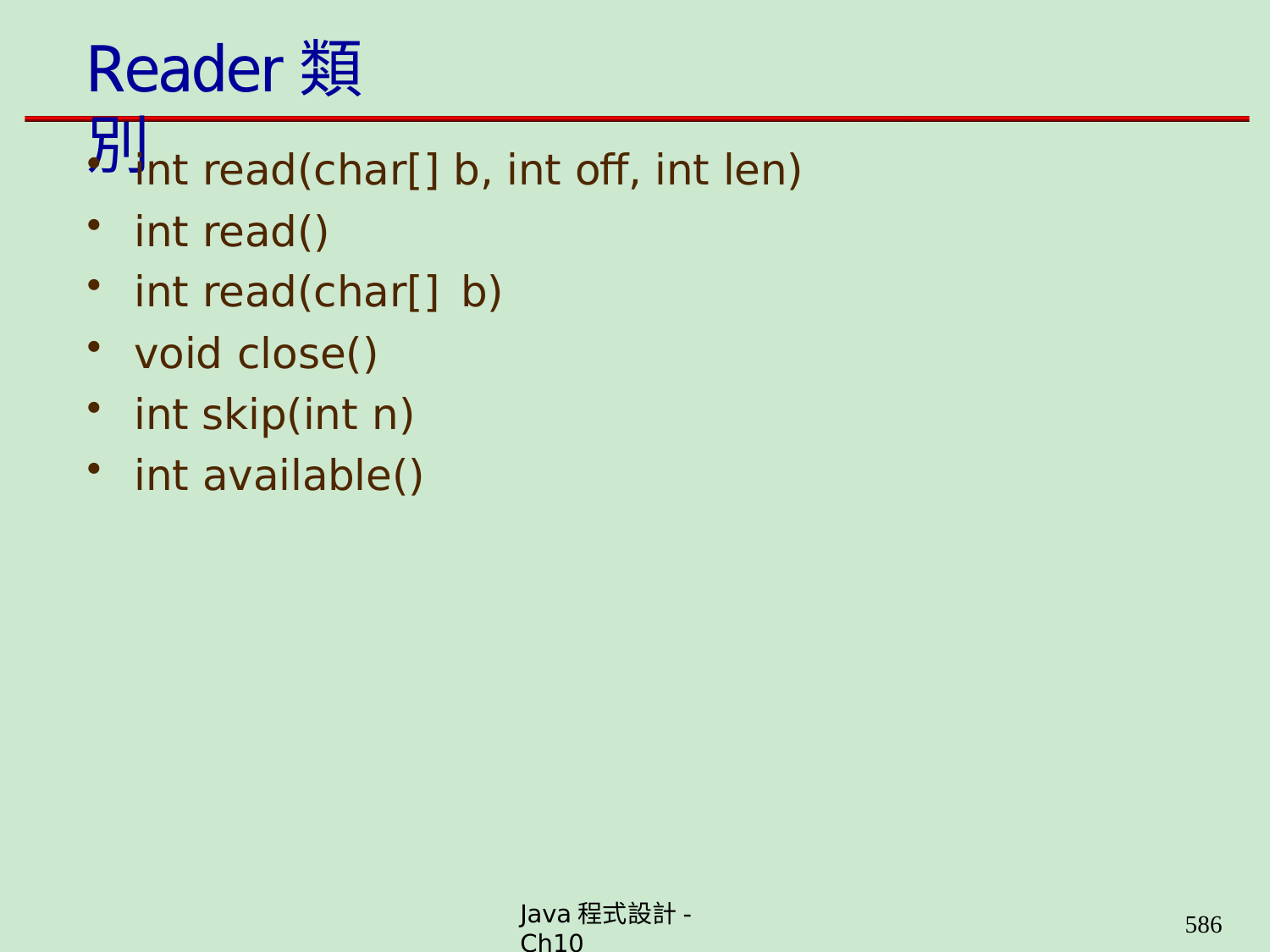

# Reader類別
int read(char[] b, int off, int len)
int read()
int read(char[] b)
void close()
int skip(int n)
int available()
Java程式設計-Ch10
586